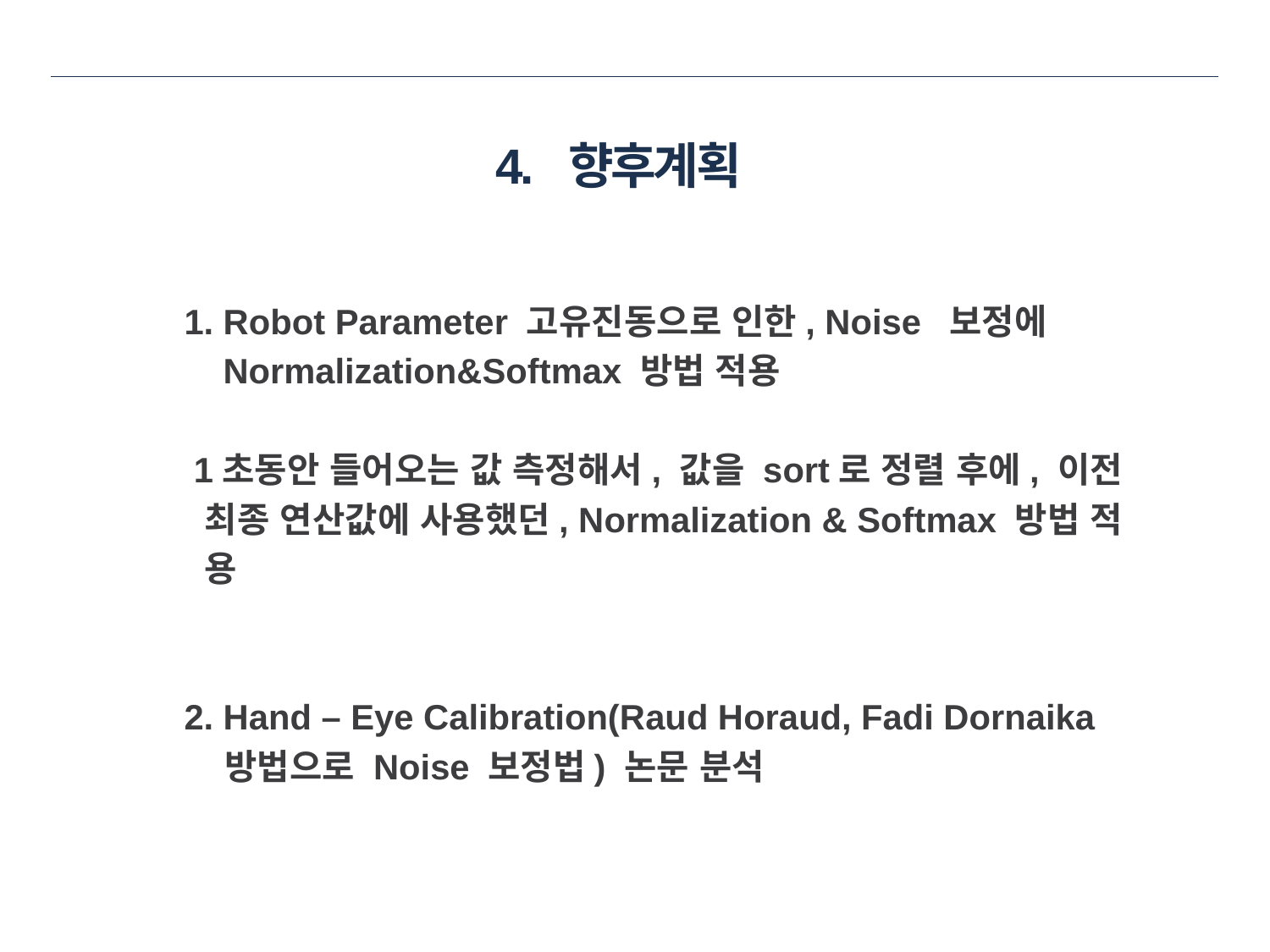

4.  향후계획

          1. Robot Parameter 고유진동으로 인한, Noise  보정에
              Normalization&Softmax 방법 적용

           1초동안 들어오는 값 측정해서, 값을 sort로 정렬 후에, 이전
           최종 연산값에 사용했던, Normalization & Softmax 방법 적
           용

          2. Hand – Eye Calibration(Raud Horaud, Fadi Dornaika
             방법으로 Noise 보정법) 논문 분석